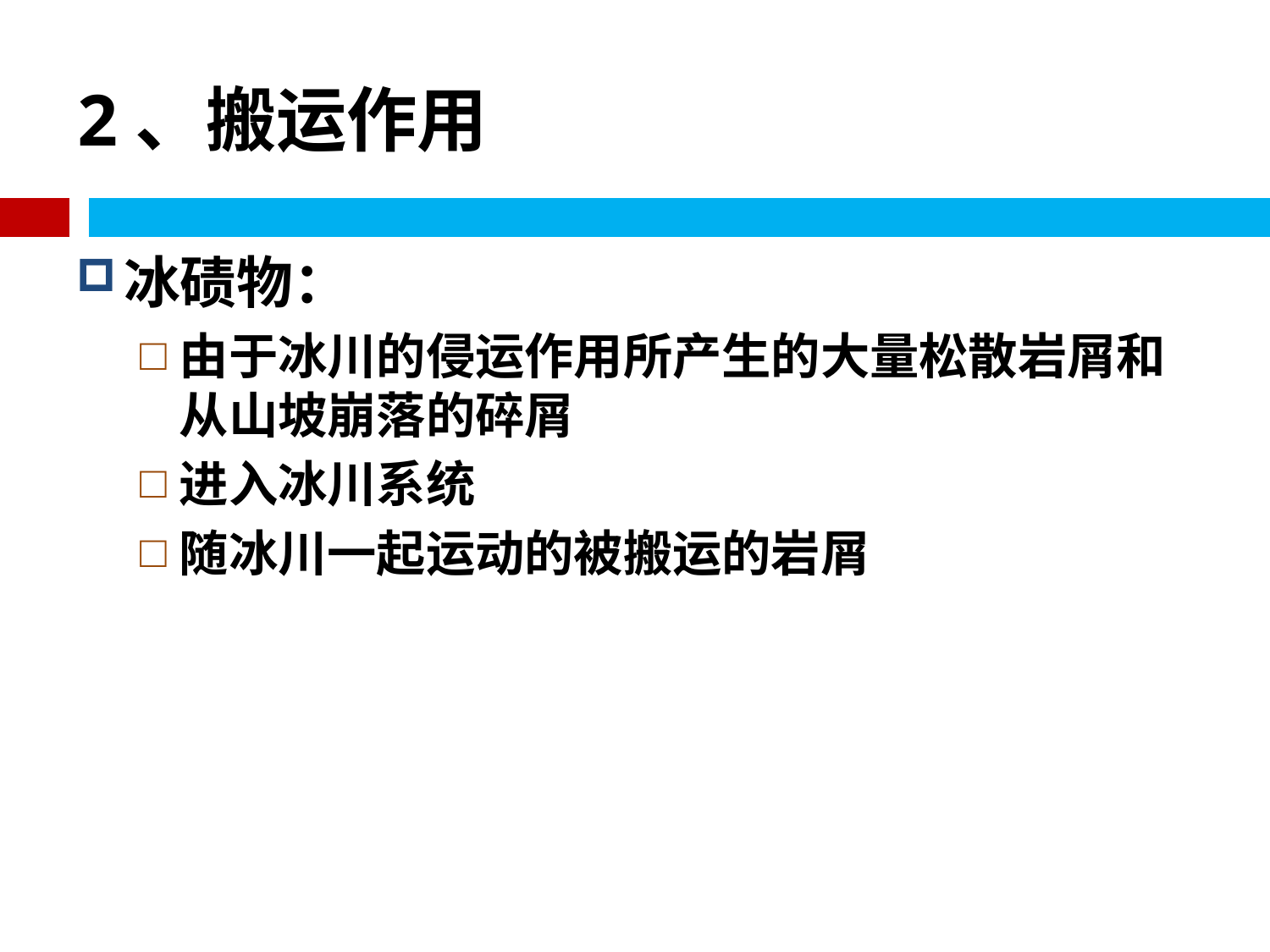

# 2、搬运作用
冰碛物：
由于冰川的侵运作用所产生的大量松散岩屑和从山坡崩落的碎屑
进入冰川系统
随冰川一起运动的被搬运的岩屑